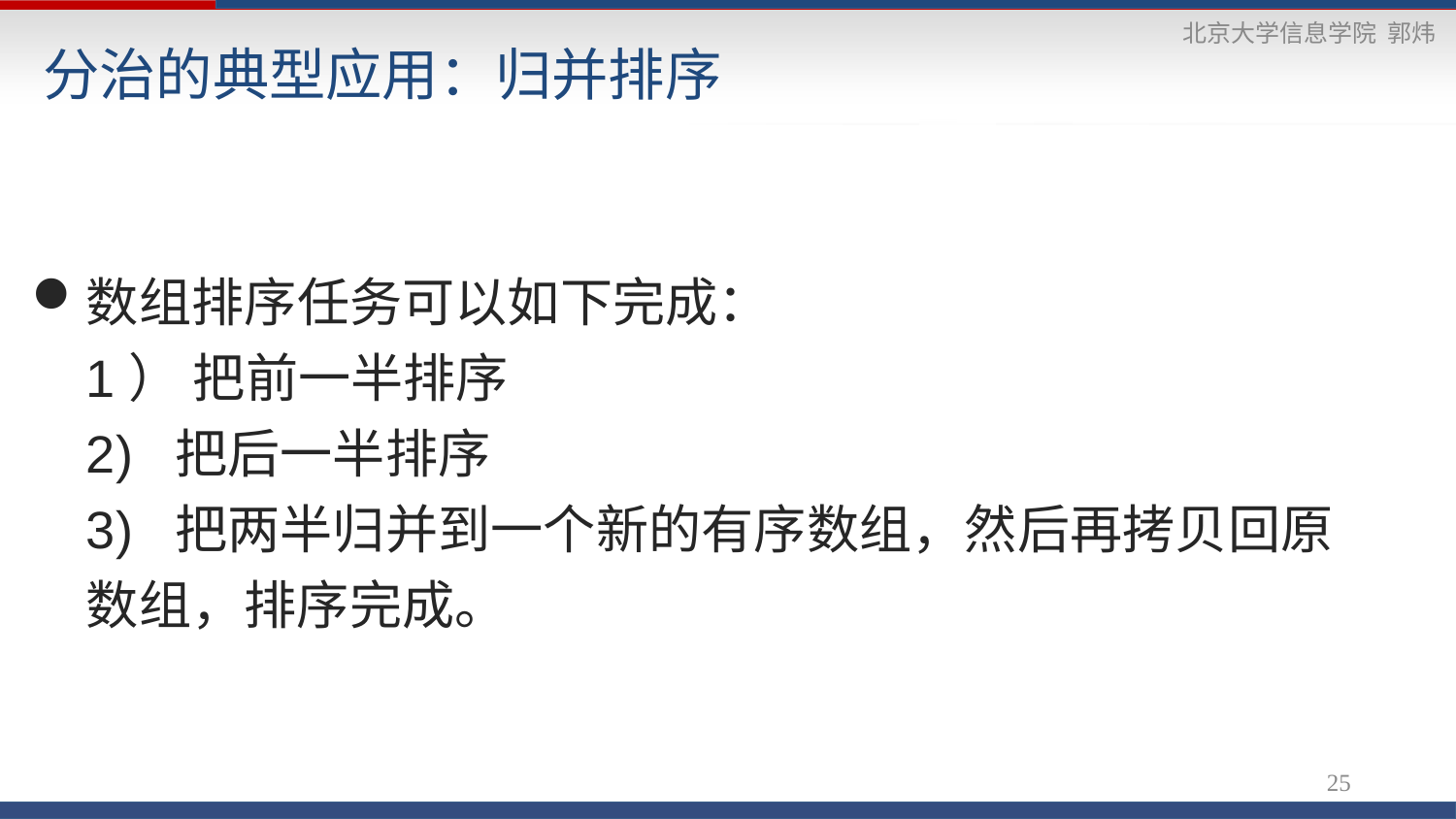

# 分治的典型应用：归并排序
数组排序任务可以如下完成：
	1） 把前一半排序
	2)  把后一半排序
	3)  把两半归并到一个新的有序数组，然后再拷贝回原数组，排序完成。
25